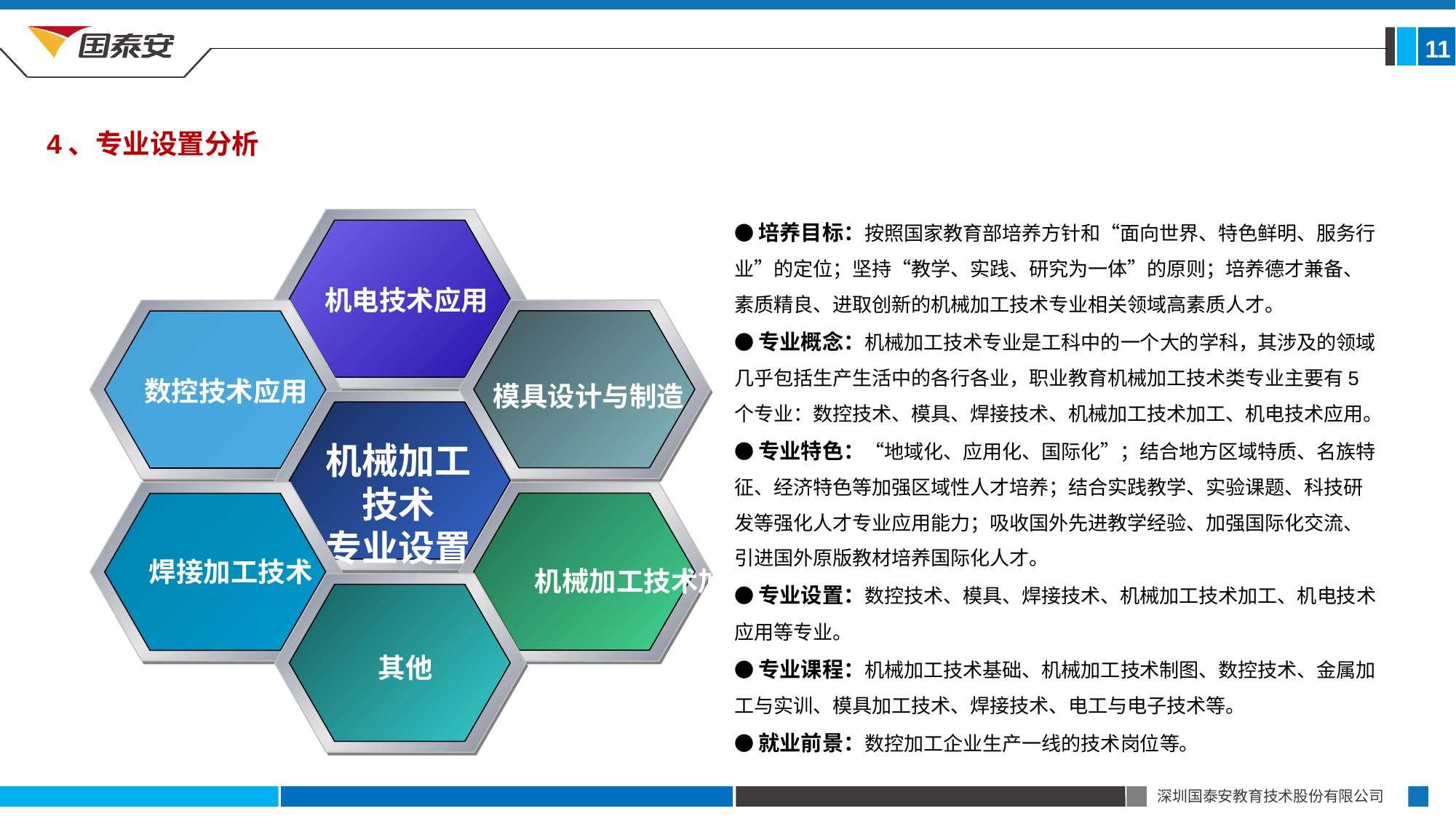

11
4、专业设置分析
●培养目标：按照国家教育部培养方针和“面向世界、特色鲜明、服务行业”的定位；坚持“教学、实践、研究为一体”的原则；培养德才兼备、素质精良、进取创新的机械加工技术专业相关领域高素质人才。
●专业概念：机械加工技术专业是工科中的一个大的学科，其涉及的领域几乎包括生产生活中的各行各业，职业教育机械加工技术类专业主要有5个专业：数控技术、模具、焊接技术、机械加工技术加工、机电技术应用。
●专业特色：“地域化、应用化、国际化”；结合地方区域特质、名族特征、经济特色等加强区域性人才培养；结合实践教学、实验课题、科技研发等强化人才专业应用能力；吸收国外先进教学经验、加强国际化交流、引进国外原版教材培养国际化人才。
●专业设置：数控技术、模具、焊接技术、机械加工技术加工、机电技术应用等专业。
●专业课程：机械加工技术基础、机械加工技术制图、数控技术、金属加工与实训、模具加工技术、焊接技术、电工与电子技术等。
●就业前景：数控加工企业生产一线的技术岗位等。

机电技术应用

模具设计与制造

数控技术应用

机械加工技术
专业设置

焊接加工技术

机械加工技术加工

其他